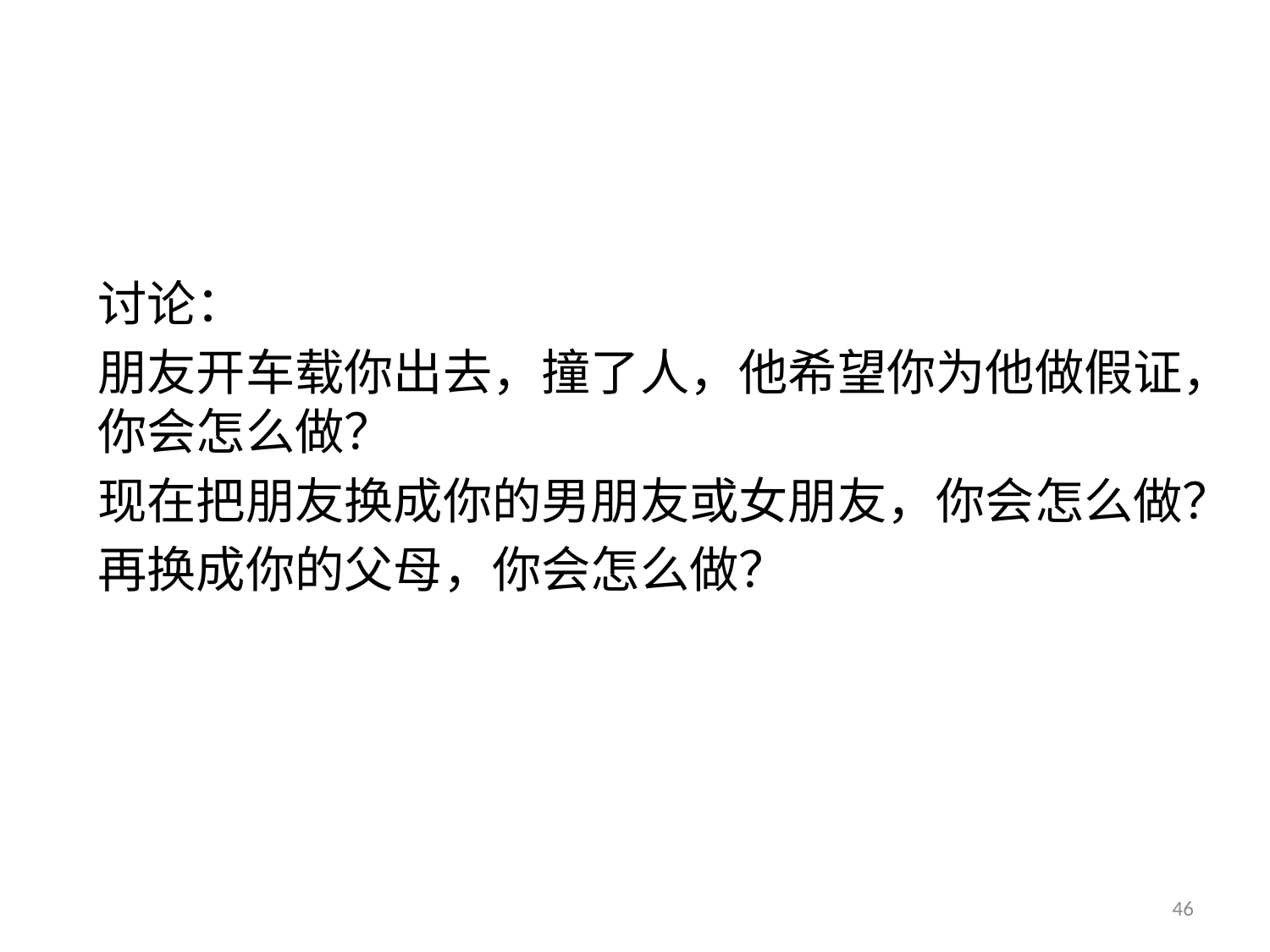

讨论：
朋友开车载你出去，撞了人，他希望你为他做假证，你会怎么做？
现在把朋友换成你的男朋友或女朋友，你会怎么做？
再换成你的父母，你会怎么做？

46